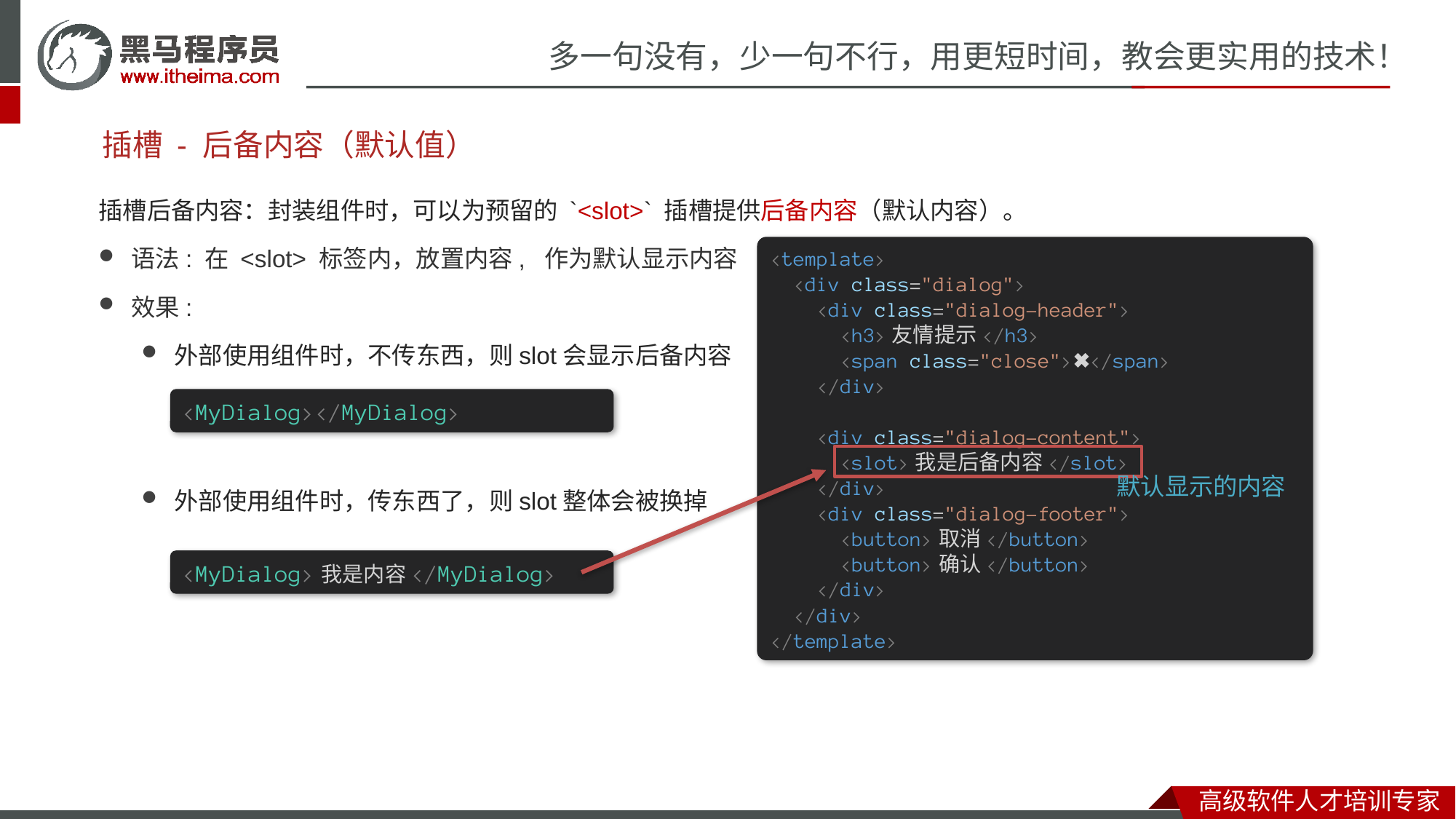

# 插槽 - 后备内容（默认值）
插槽后备内容：封装组件时，可以为预留的 `<slot>` 插槽提供后备内容（默认内容）。
语法: 在 <slot> 标签内，放置内容,  作为默认显示内容
效果:
外部使用组件时，不传东西，则slot会显示后备内容

外部使用组件时，传东西了，则slot整体会被换掉
<template>
  <div class="dialog">
    <div class="dialog-header">
      <h3>友情提示</h3>
      <span class="close">✖️</span>
    </div>
    <div class="dialog-content">
      <slot>我是后备内容</slot>
    </div>
    <div class="dialog-footer">
      <button>取消</button>
      <button>确认</button>
    </div>
  </div>
</template>
<MyDialog></MyDialog>

默认显示的内容
<MyDialog>我是内容</MyDialog>